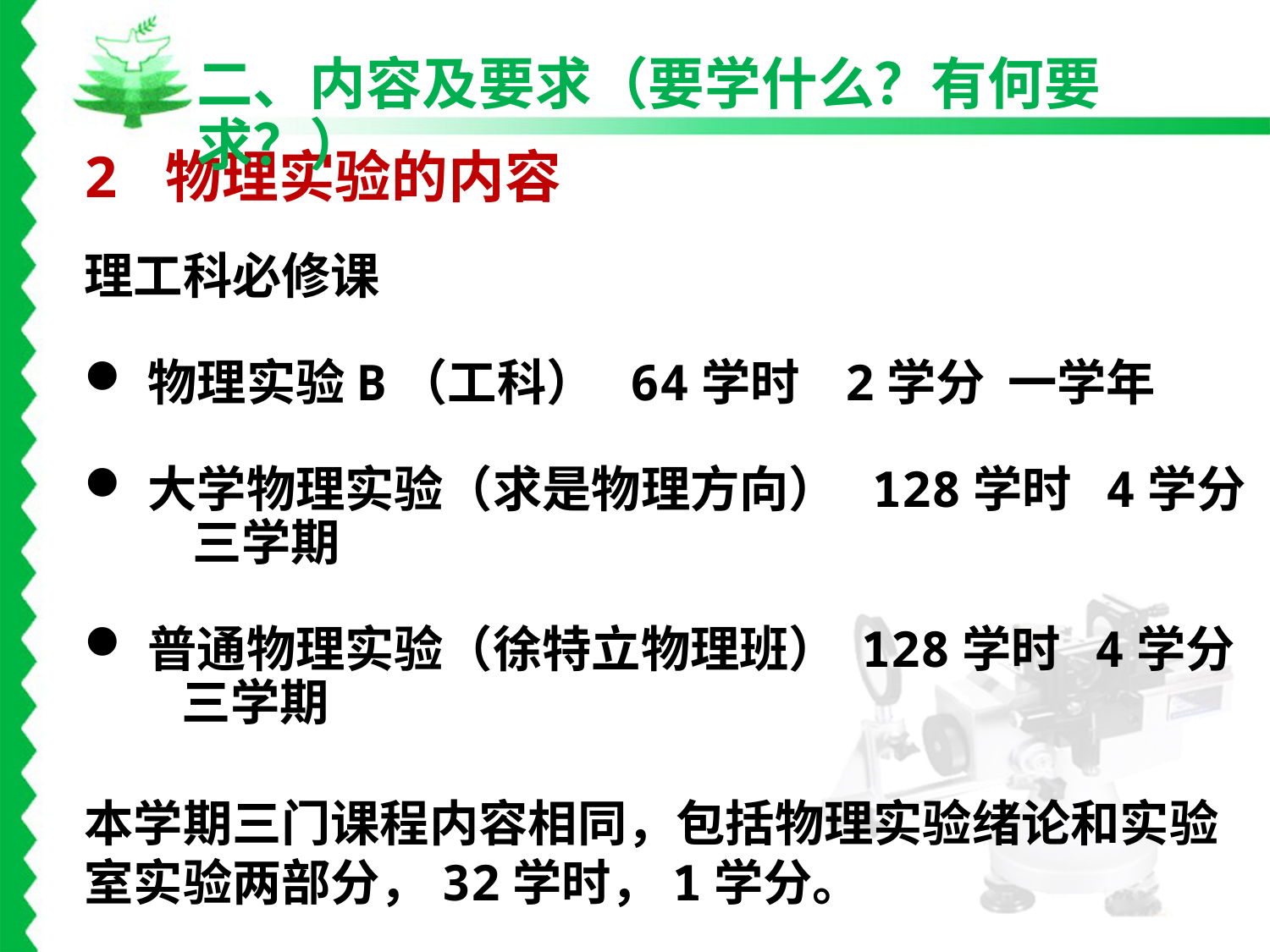

二、内容及要求（要学什么？有何要求？）
2 物理实验的内容
理工科必修课

物理实验B（工科）  64学时   2学分  一学年

大学物理实验（求是物理方向）  128学时  4学分       三学期

普通物理实验（徐特立物理班） 128学时  4学分       三学期
本学期三门课程内容相同，包括物理实验绪论和实验室实验两部分，32学时，1学分。